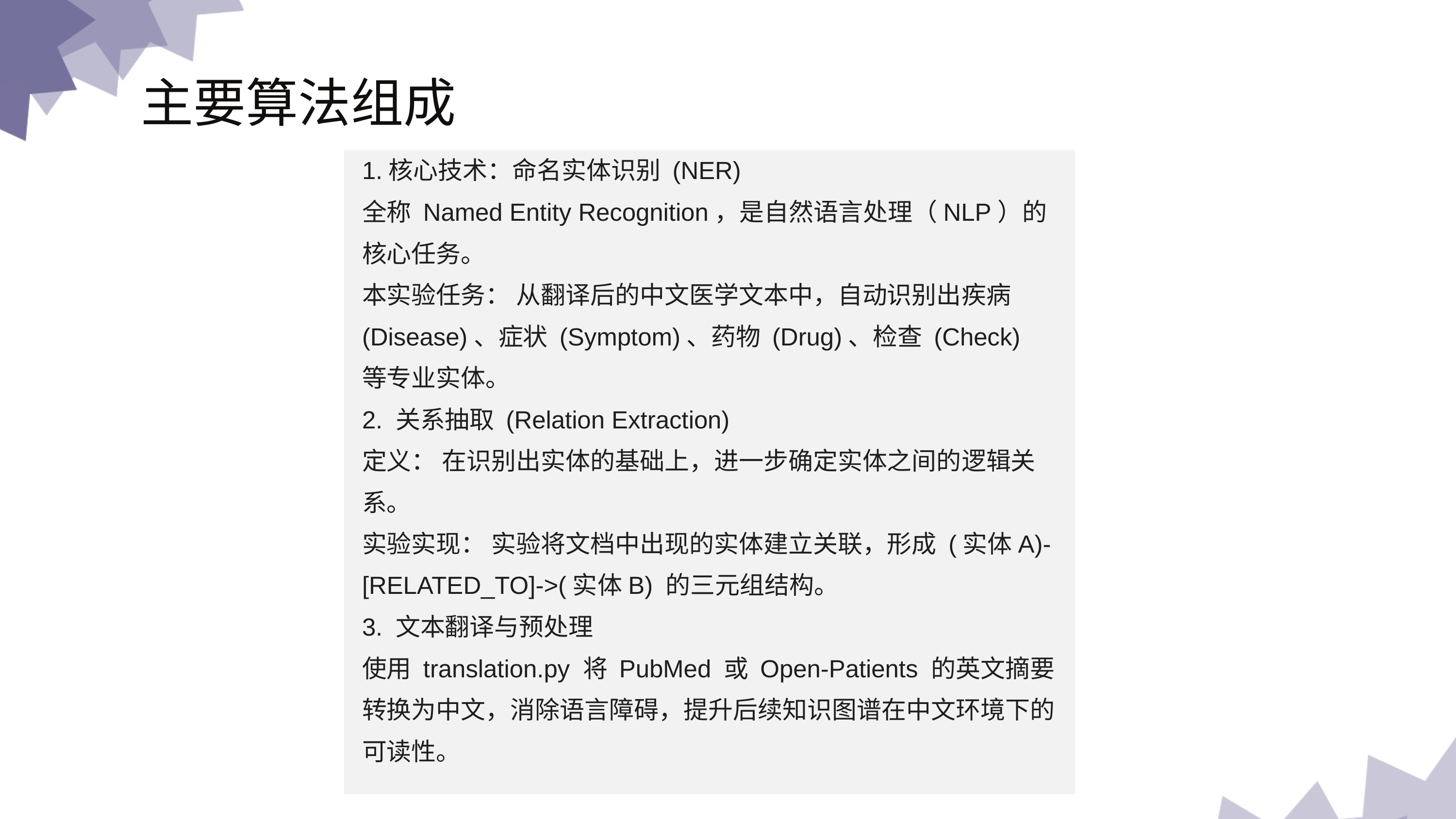

主要算法组成

1.核心技术：命名实体识别 (NER)
全称 Named Entity Recognition，是自然语言处理（NLP）的核心任务。
本实验任务： 从翻译后的中文医学文本中，自动识别出疾病 (Disease)、症状 (Symptom)、药物 (Drug)、检查 (Check) 等专业实体。
2. 关系抽取 (Relation Extraction)
定义： 在识别出实体的基础上，进一步确定实体之间的逻辑关系。
实验实现： 实验将文档中出现的实体建立关联，形成 (实体A)-[RELATED_TO]->(实体B) 的三元组结构。
3. 文本翻译与预处理
使用 translation.py 将 PubMed 或 Open-Patients 的英文摘要转换为中文，消除语言障碍，提升后续知识图谱在中文环境下的可读性。